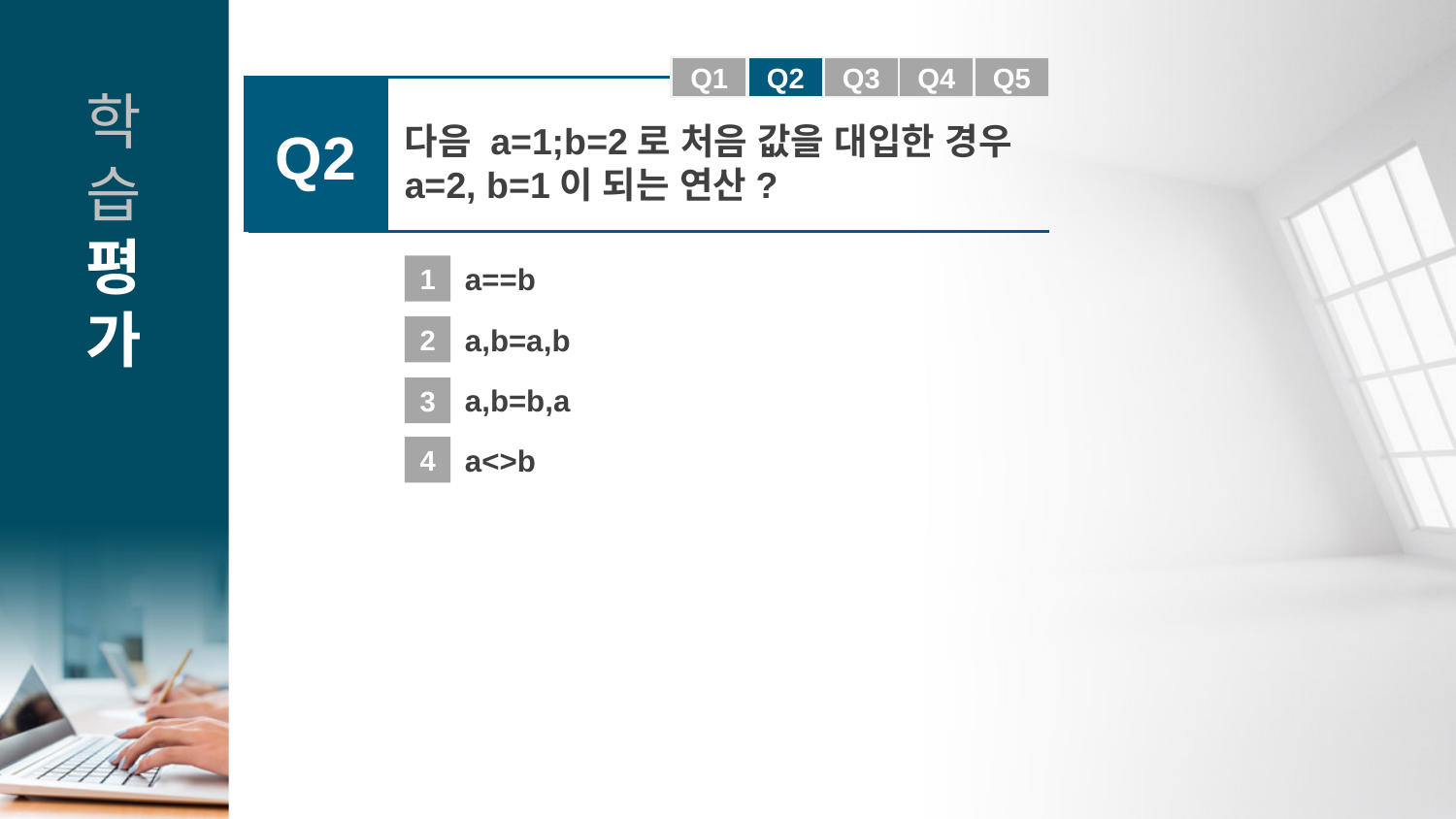

Q1
Q1
Q2
Q3
Q4
Q5
Q2
다음 a=1;b=2로 처음 값을 대입한 경우 a=2, b=1이 되는 연산?
1
a==b
2
a,b=a,b
a,b=b,a
3
4
a<>b